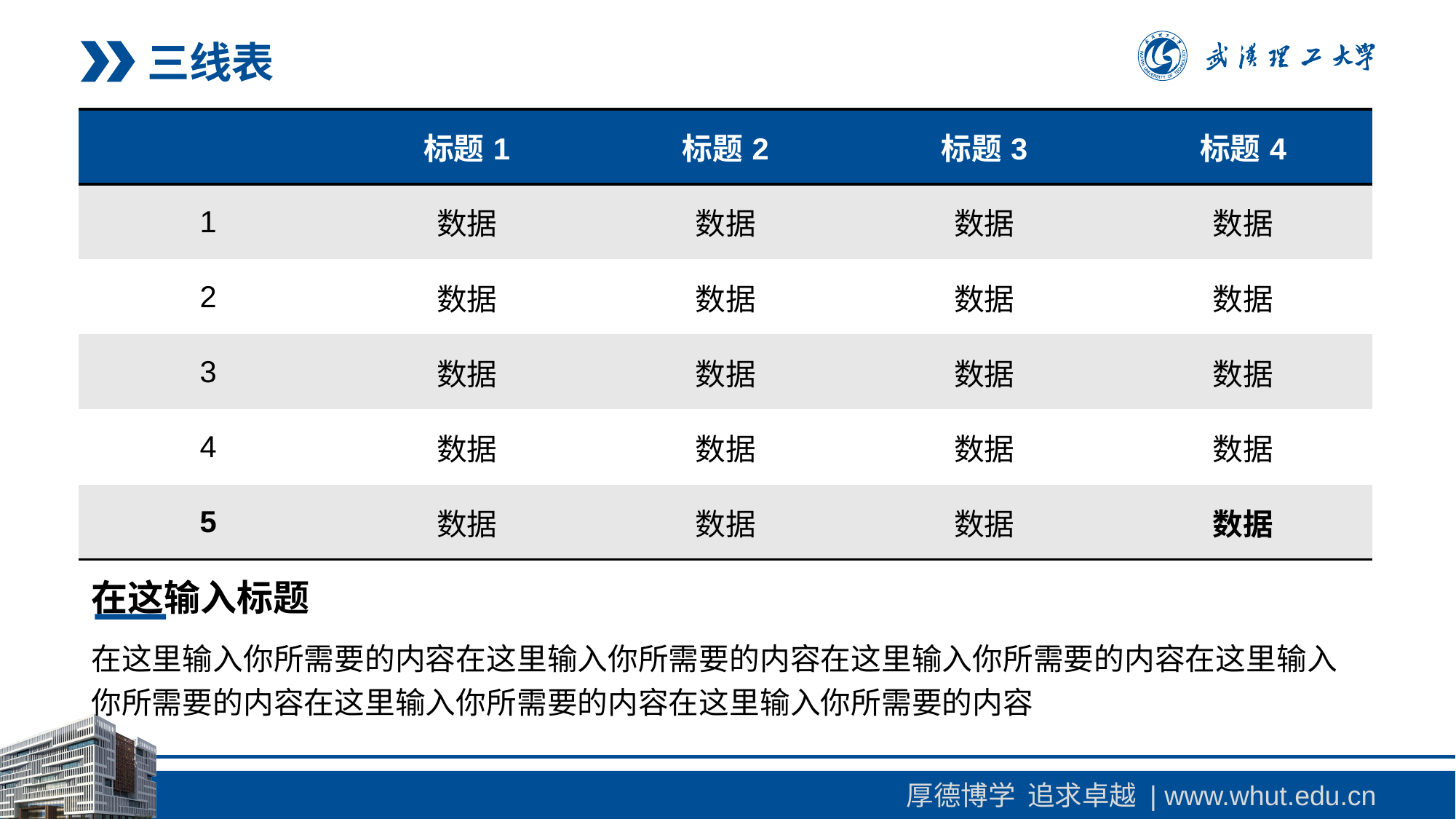

三线表
|  | 标题1 | 标题2 | 标题3 | 标题4 |
| --- | --- | --- | --- | --- |
| 1 | 数据 | 数据 | 数据 | 数据 |
| 2 | 数据 | 数据 | 数据 | 数据 |
| 3 | 数据 | 数据 | 数据 | 数据 |
| 4 | 数据 | 数据 | 数据 | 数据 |
| 5 | 数据 | 数据 | 数据 | 数据 |
在这输入标题
在这里输入你所需要的内容在这里输入你所需要的内容在这里输入你所需要的内容在这里输入你所需要的内容在这里输入你所需要的内容在这里输入你所需要的内容